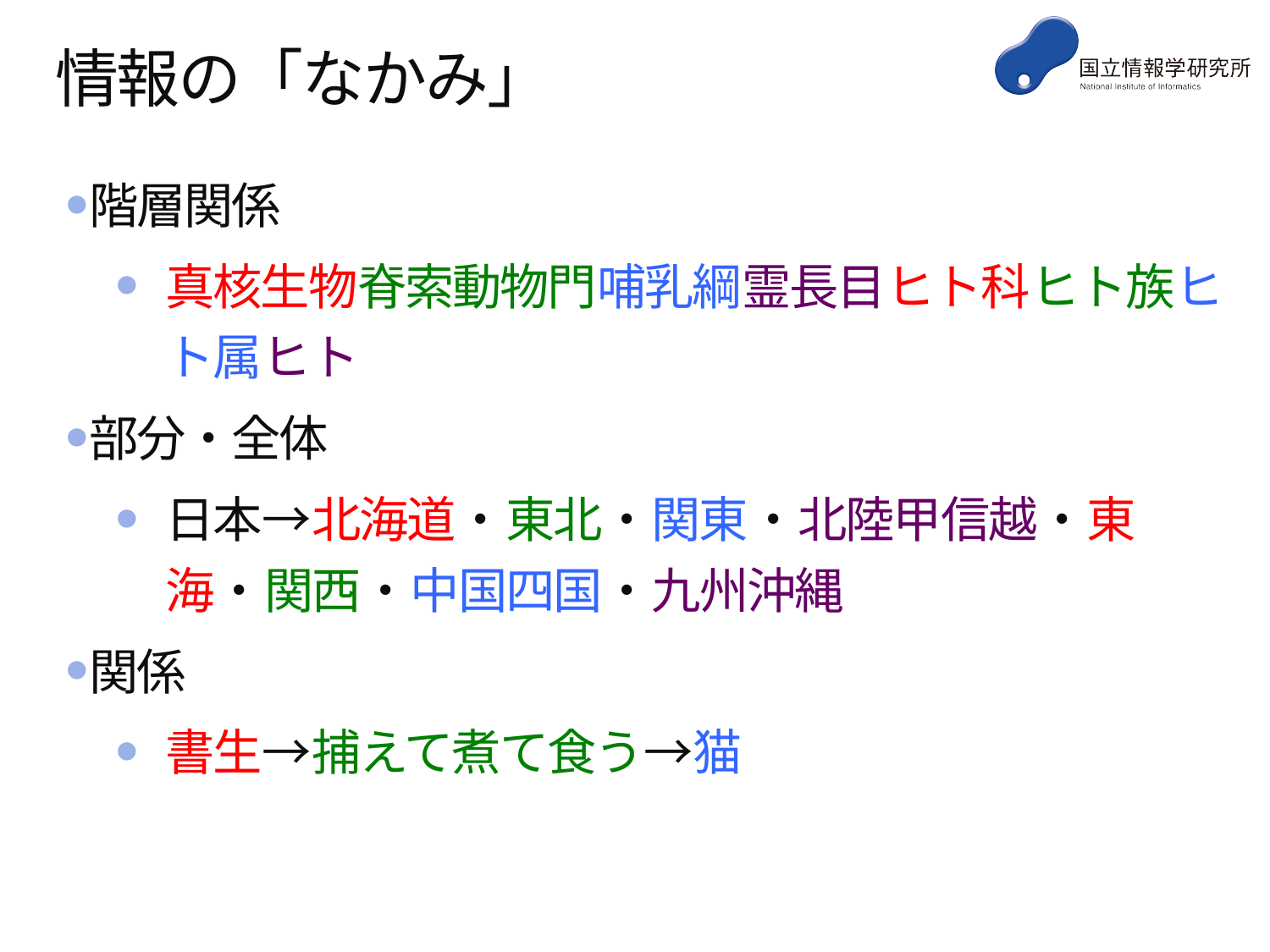

# 情報の「なかみ」
階層関係
真核生物脊索動物門哺乳綱霊長目ヒト科ヒト族ヒト属ヒト
部分・全体
日本→北海道・東北・関東・北陸甲信越・東海・関西・中国四国・九州沖縄
関係
書生→捕えて煮て食う→猫